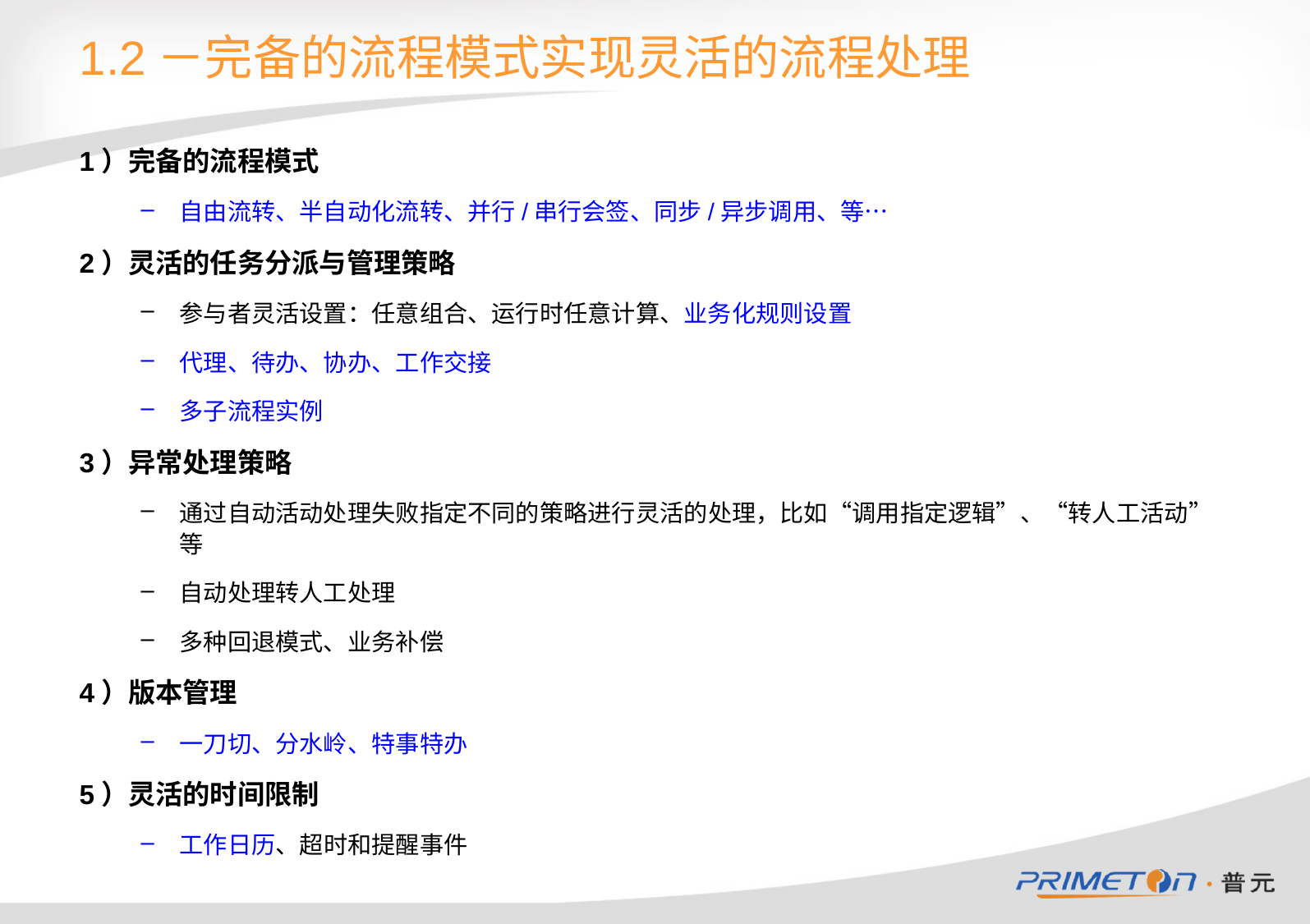

# 1.2－完备的流程模式实现灵活的流程处理
1）完备的流程模式
自由流转、半自动化流转、并行/串行会签、同步/异步调用、等…
2）灵活的任务分派与管理策略
参与者灵活设置：任意组合、运行时任意计算、业务化规则设置
代理、待办、协办、工作交接
多子流程实例
3）异常处理策略
通过自动活动处理失败指定不同的策略进行灵活的处理，比如“调用指定逻辑”、“转人工活动”等
自动处理转人工处理
多种回退模式、业务补偿
4）版本管理
一刀切、分水岭、特事特办
5）灵活的时间限制
工作日历、超时和提醒事件